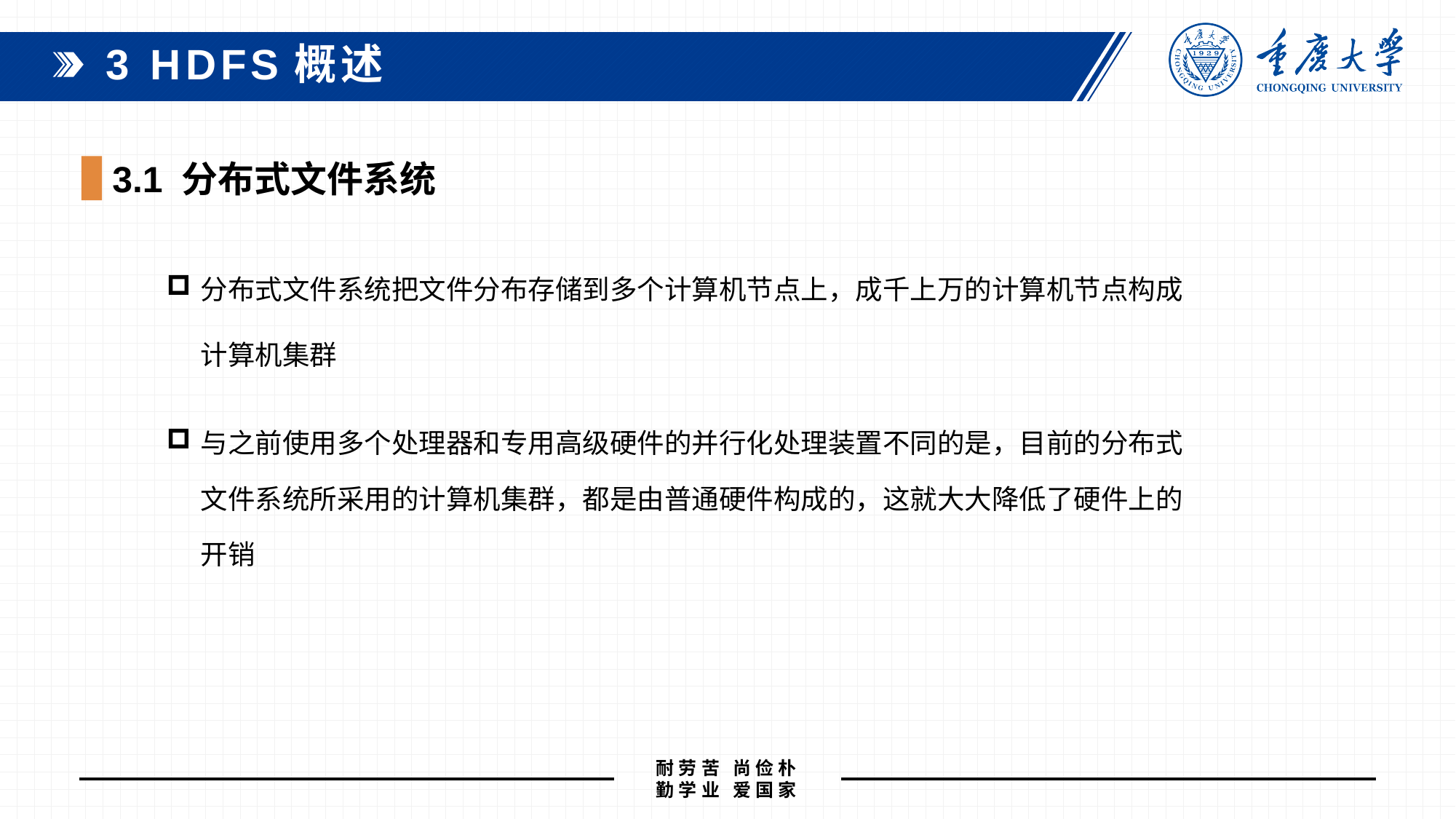

3 HDFS概述

3.1 分布式文件系统
分布式文件系统把文件分布存储到多个计算机节点上，成千上万的计算机节点构成计算机集群

与之前使用多个处理器和专用高级硬件的并行化处理装置不同的是，目前的分布式文件系统所采用的计算机集群，都是由普通硬件构成的，这就大大降低了硬件上的开销